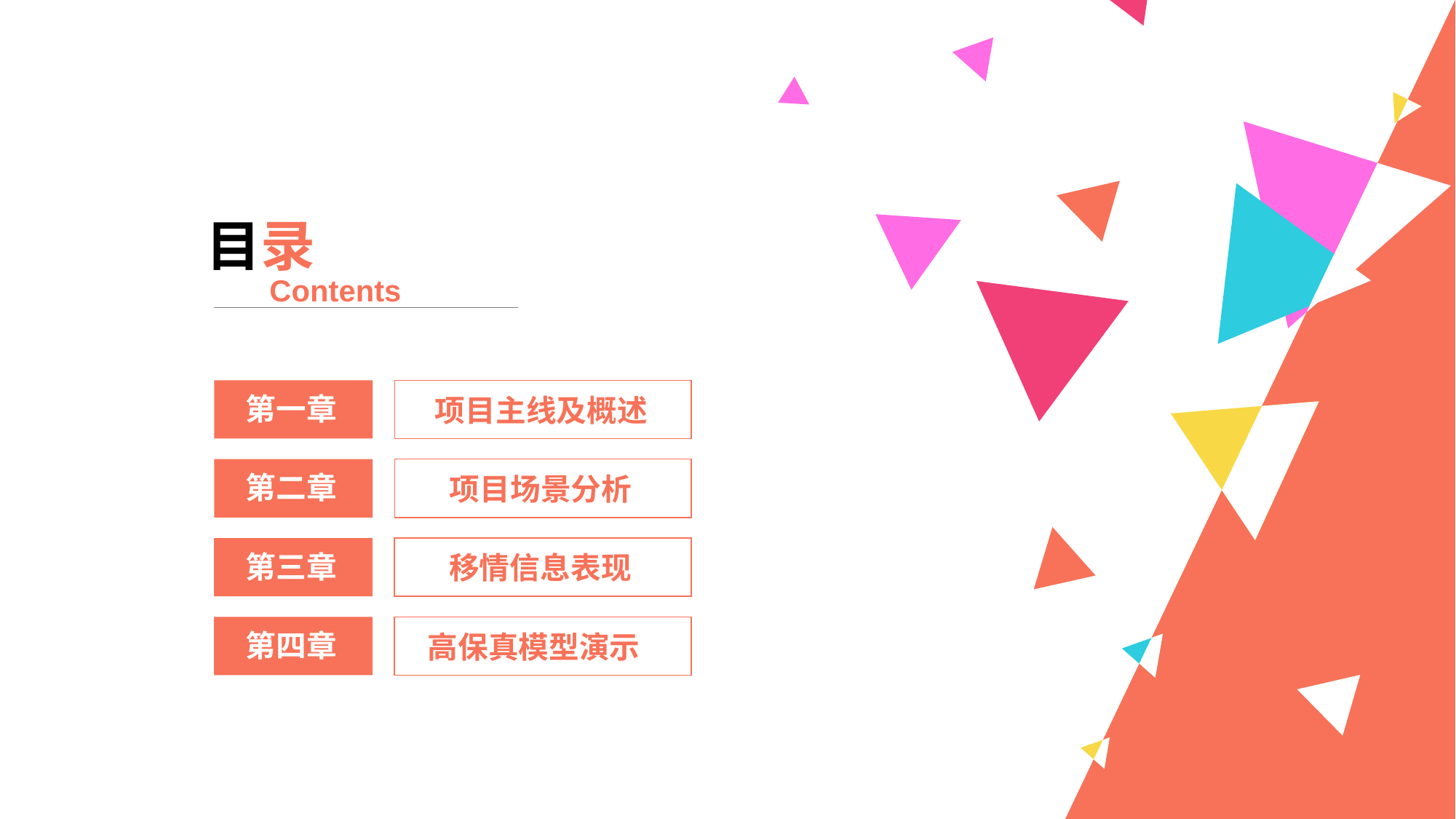

目录
Contents

第一章
项目主线及概述

第二章
项目场景分析

第三章
移情信息表现

第四章
高保真模型演示